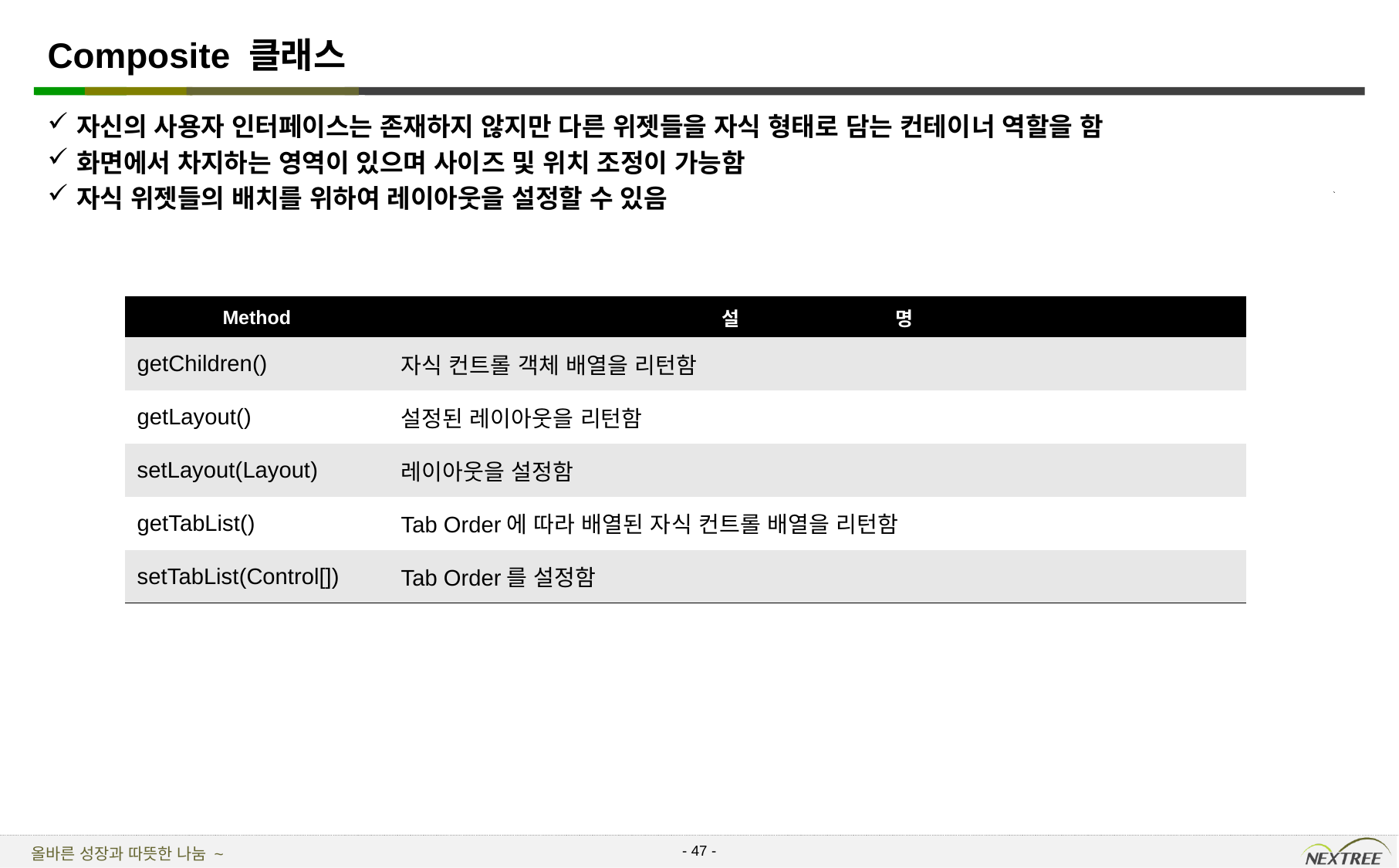

# Composite 클래스
자신의 사용자 인터페이스는 존재하지 않지만 다른 위젯들을 자식 형태로 담는 컨테이너 역할을 함
화면에서 차지하는 영역이 있으며 사이즈 및 위치 조정이 가능함
자식 위젯들의 배치를 위하여 레이아웃을 설정할 수 있음
| Method | 설 명 |
| --- | --- |
| getChildren() | 자식 컨트롤 객체 배열을 리턴함 |
| getLayout() | 설정된 레이아웃을 리턴함 |
| setLayout(Layout) | 레이아웃을 설정함 |
| getTabList() | Tab Order에 따라 배열된 자식 컨트롤 배열을 리턴함 |
| setTabList(Control[]) | Tab Order를 설정함 |